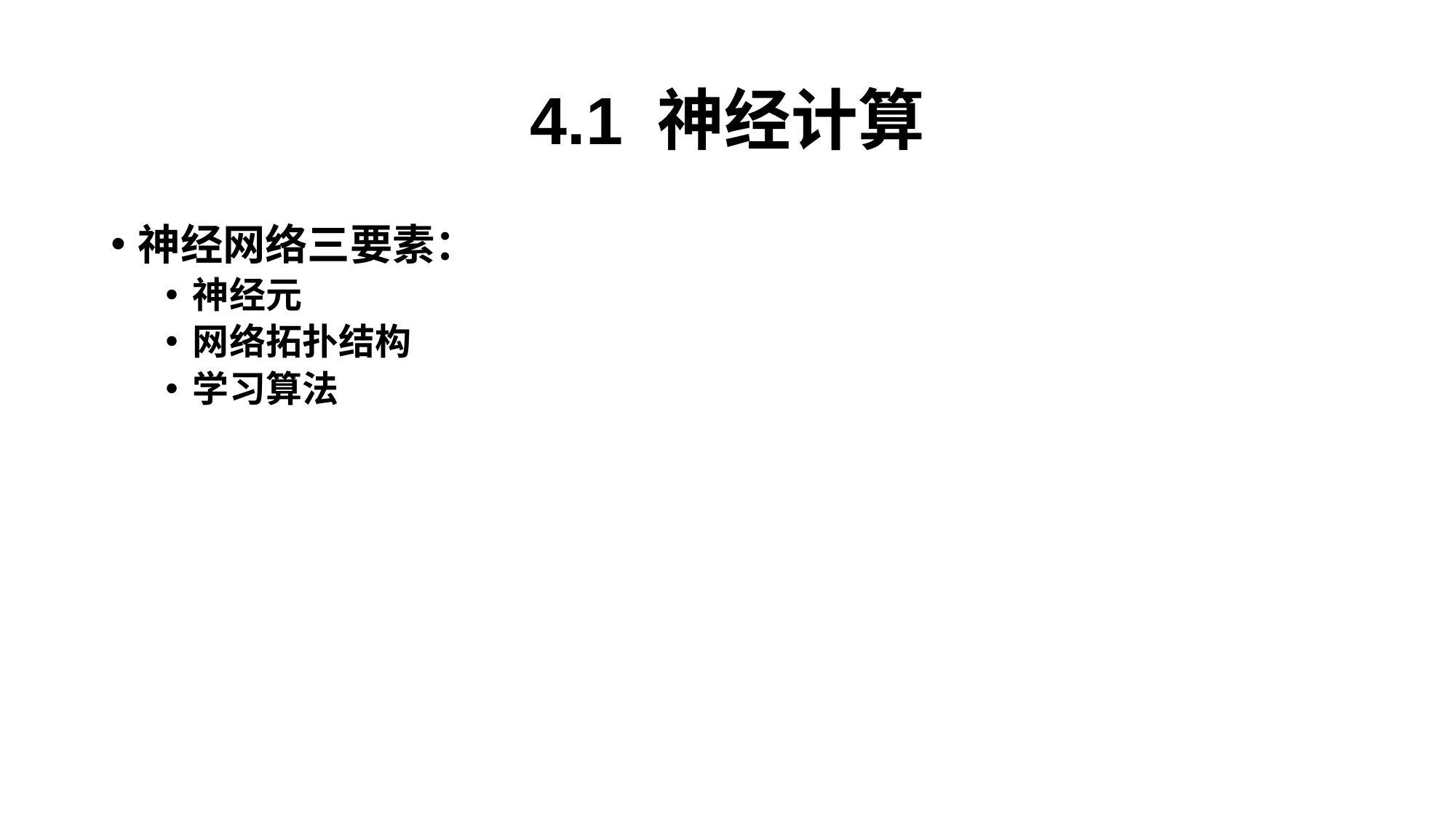

# 4.1 神经计算
神经网络三要素：
神经元
网络拓扑结构
学习算法